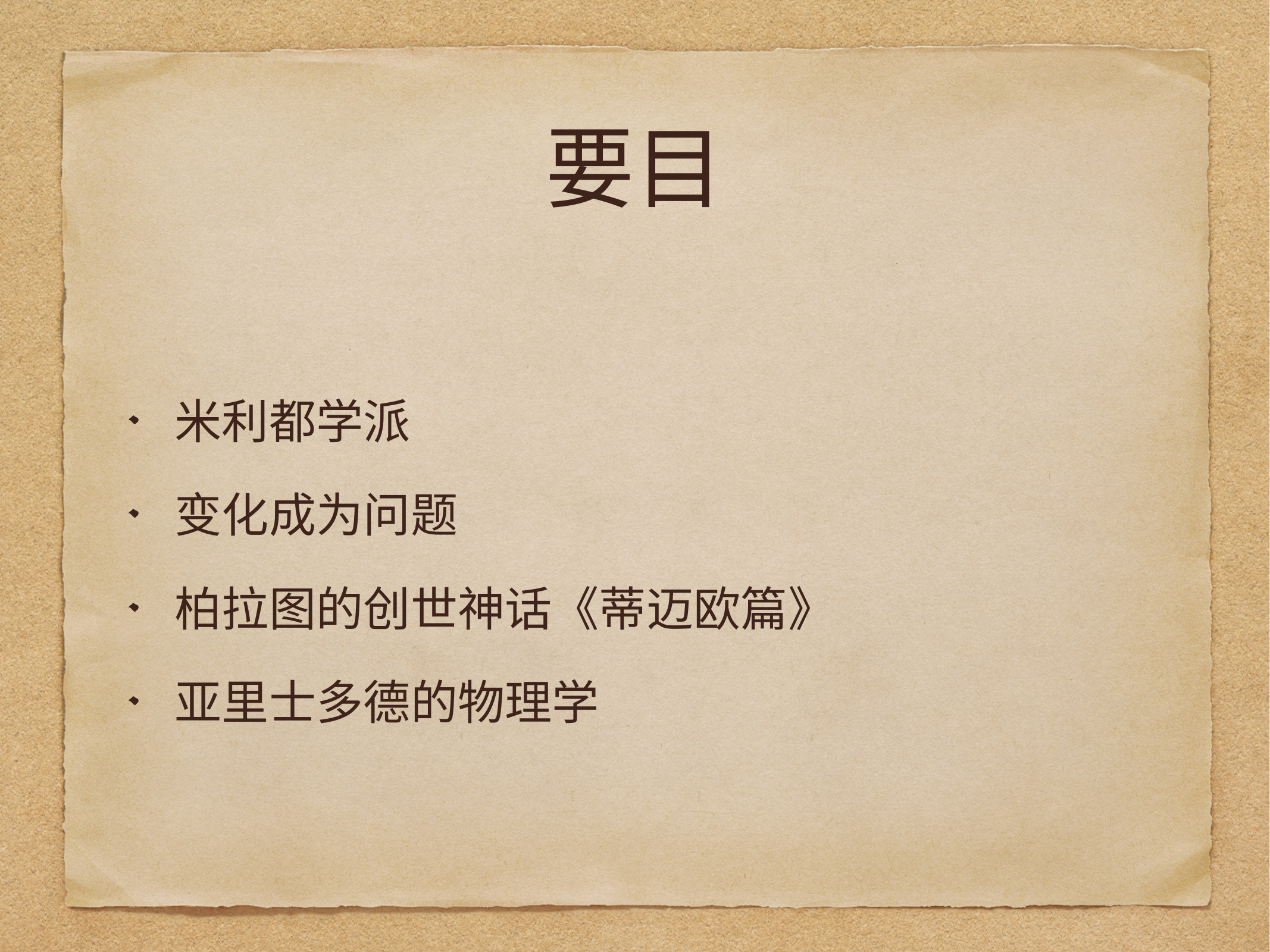

# 要目
米利都学派
变化成为问题
柏拉图的创世神话《蒂迈欧篇》
亚里士多德的物理学